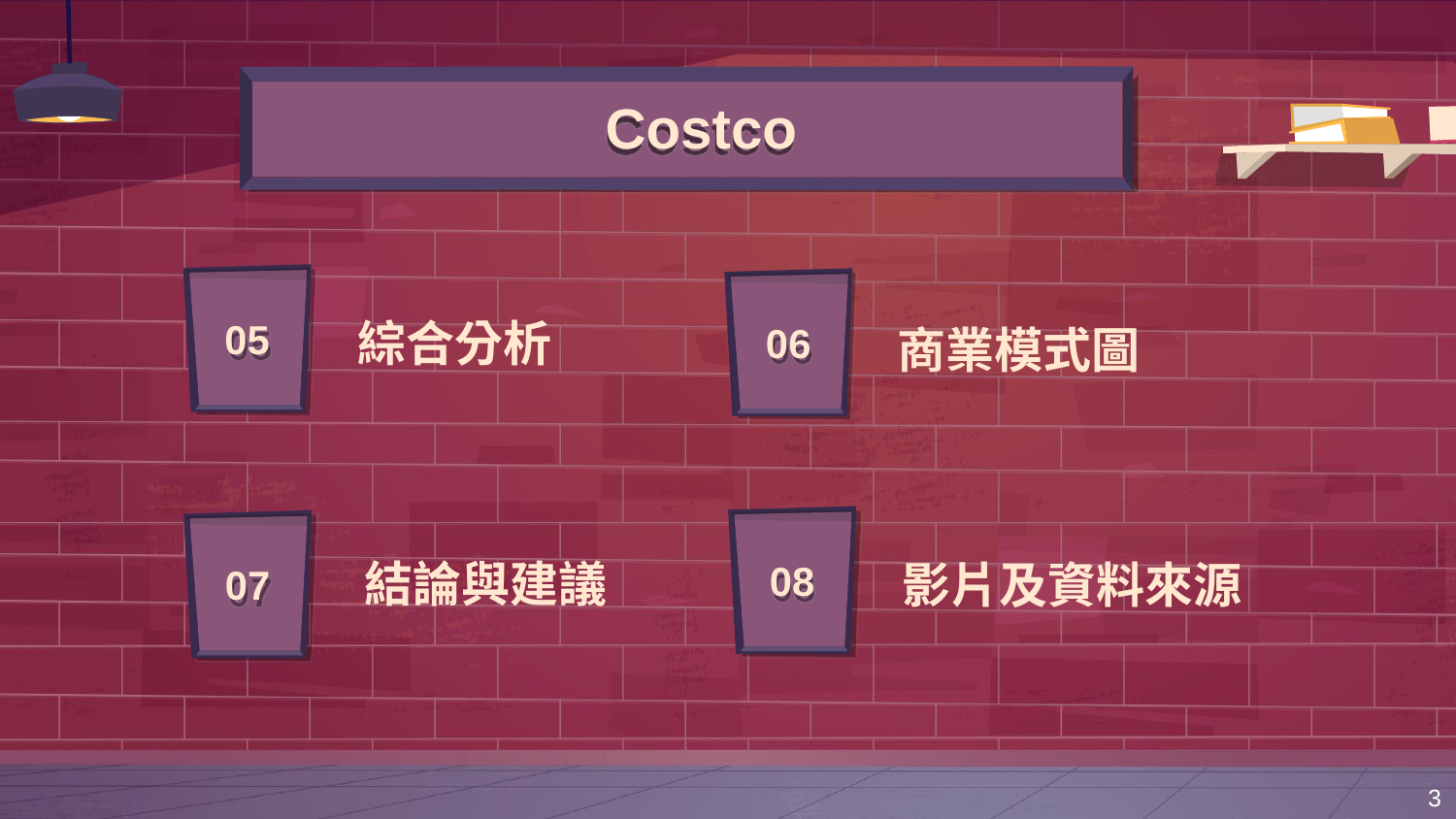

Costco

綜合分析
05
商業模式圖
06

結論與建議
影片及資料來源
08
07
3